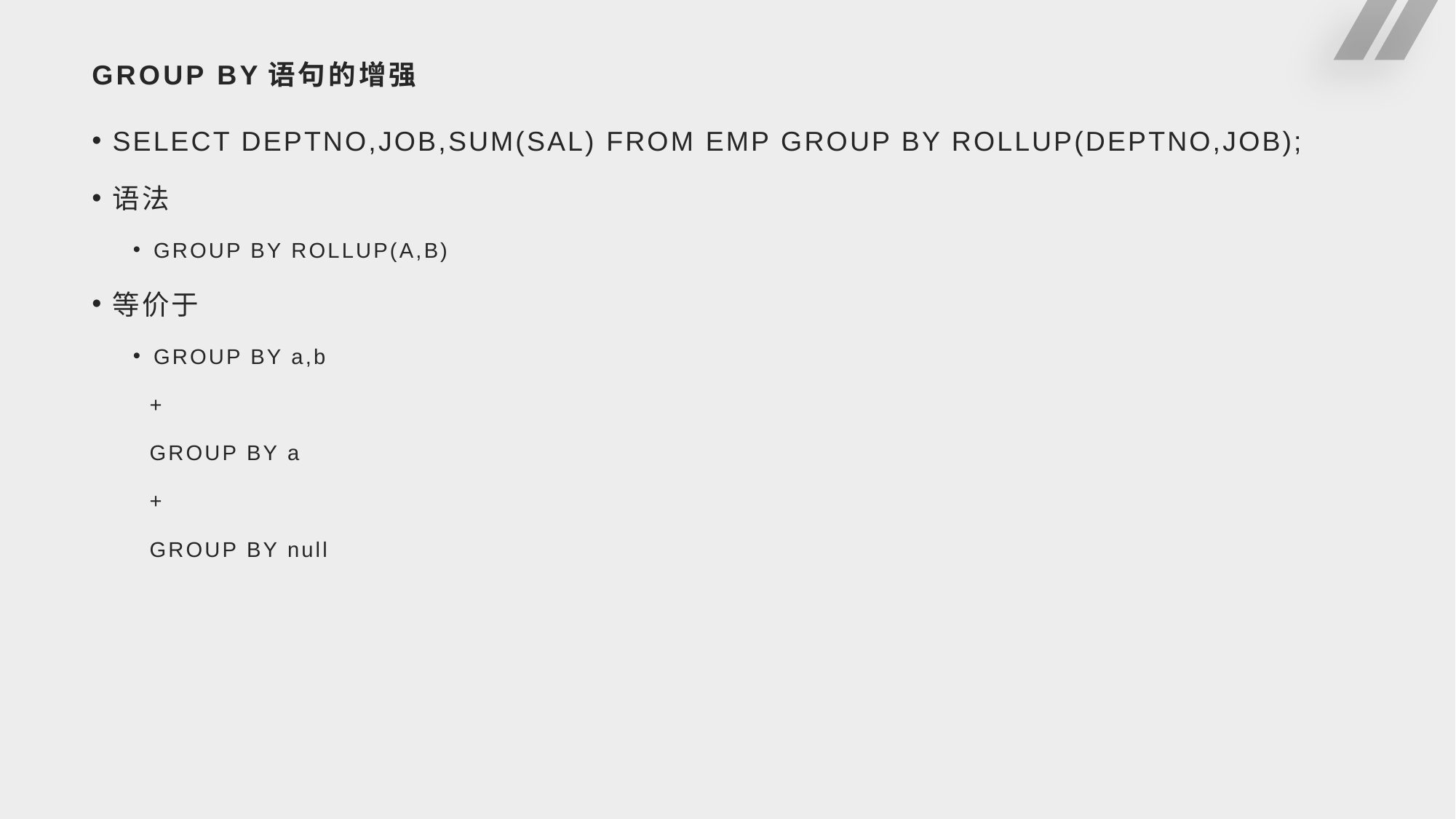

# GROUP BY语句的增强
SELECT DEPTNO,JOB,SUM(SAL) FROM EMP GROUP BY ROLLUP(DEPTNO,JOB);
语法
GROUP BY ROLLUP(A,B)
等价于
GROUP BY a,b
  +
  GROUP BY a
  +
  GROUP BY null